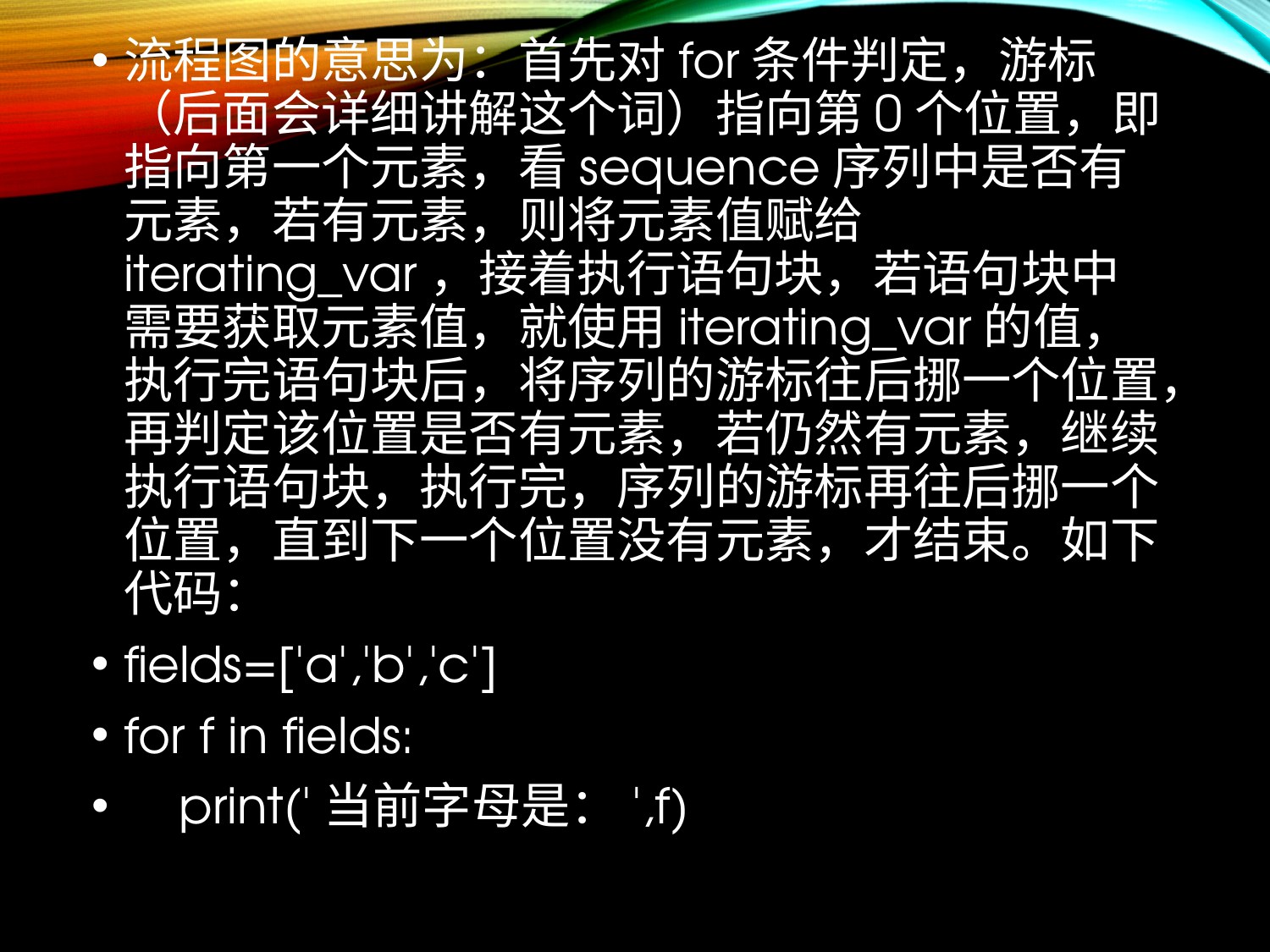

流程图的意思为：首先对for条件判定，游标（后面会详细讲解这个词）指向第0个位置，即指向第一个元素，看sequence序列中是否有元素，若有元素，则将元素值赋给iterating_var，接着执行语句块，若语句块中需要获取元素值，就使用iterating_var的值，执行完语句块后，将序列的游标往后挪一个位置，再判定该位置是否有元素，若仍然有元素，继续执行语句块，执行完，序列的游标再往后挪一个位置，直到下一个位置没有元素，才结束。如下代码：
fields=['a','b','c']
for f in fields:
    print('当前字母是：',f)